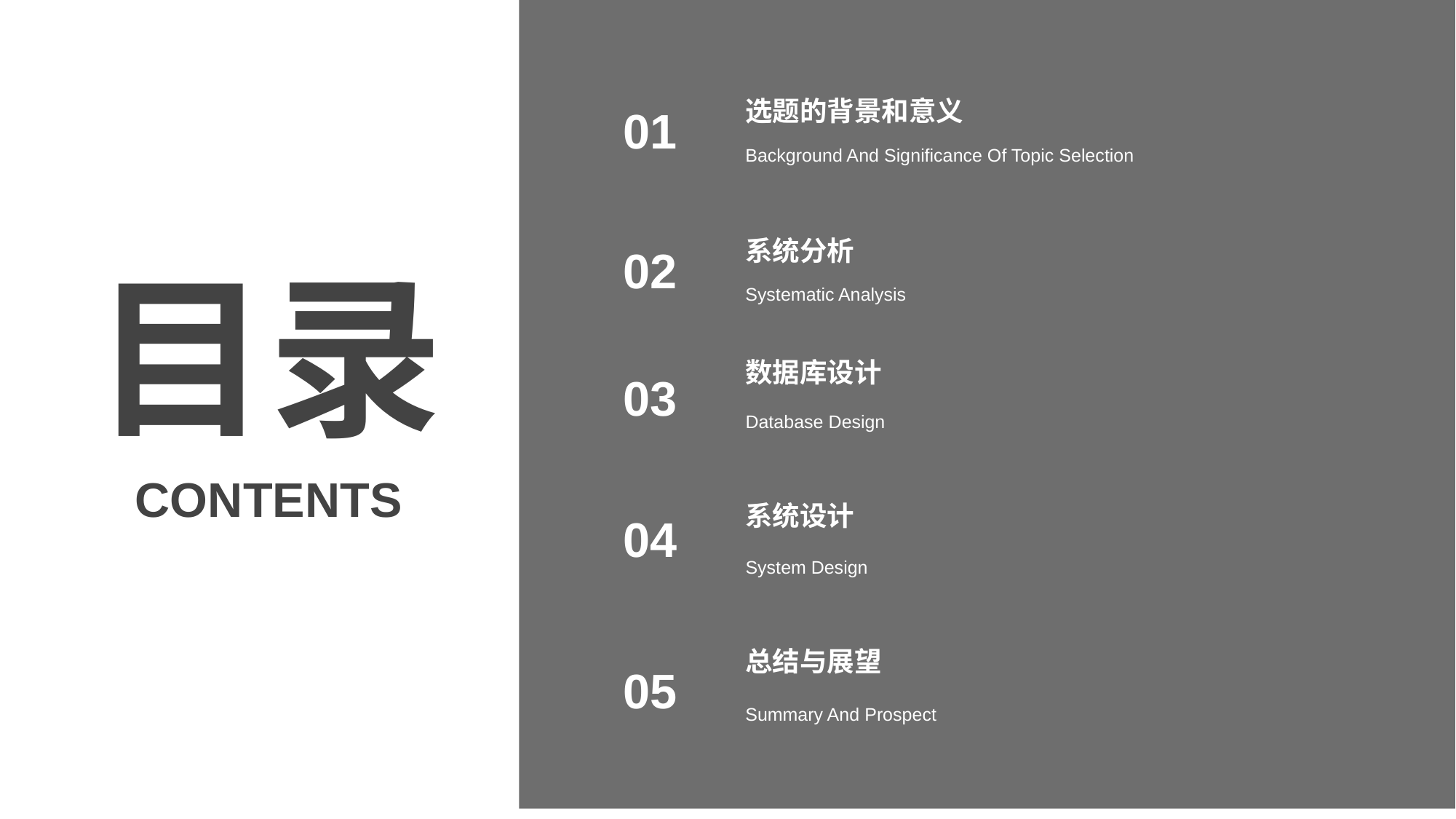

选题的背景和意义
01
Background And Significance Of Topic Selection
系统分析
02
目录
Systematic Analysis
数据库设计
03
Database Design
CONTENTS
系统设计
04
System Design
总结与展望
05
Summary And Prospect